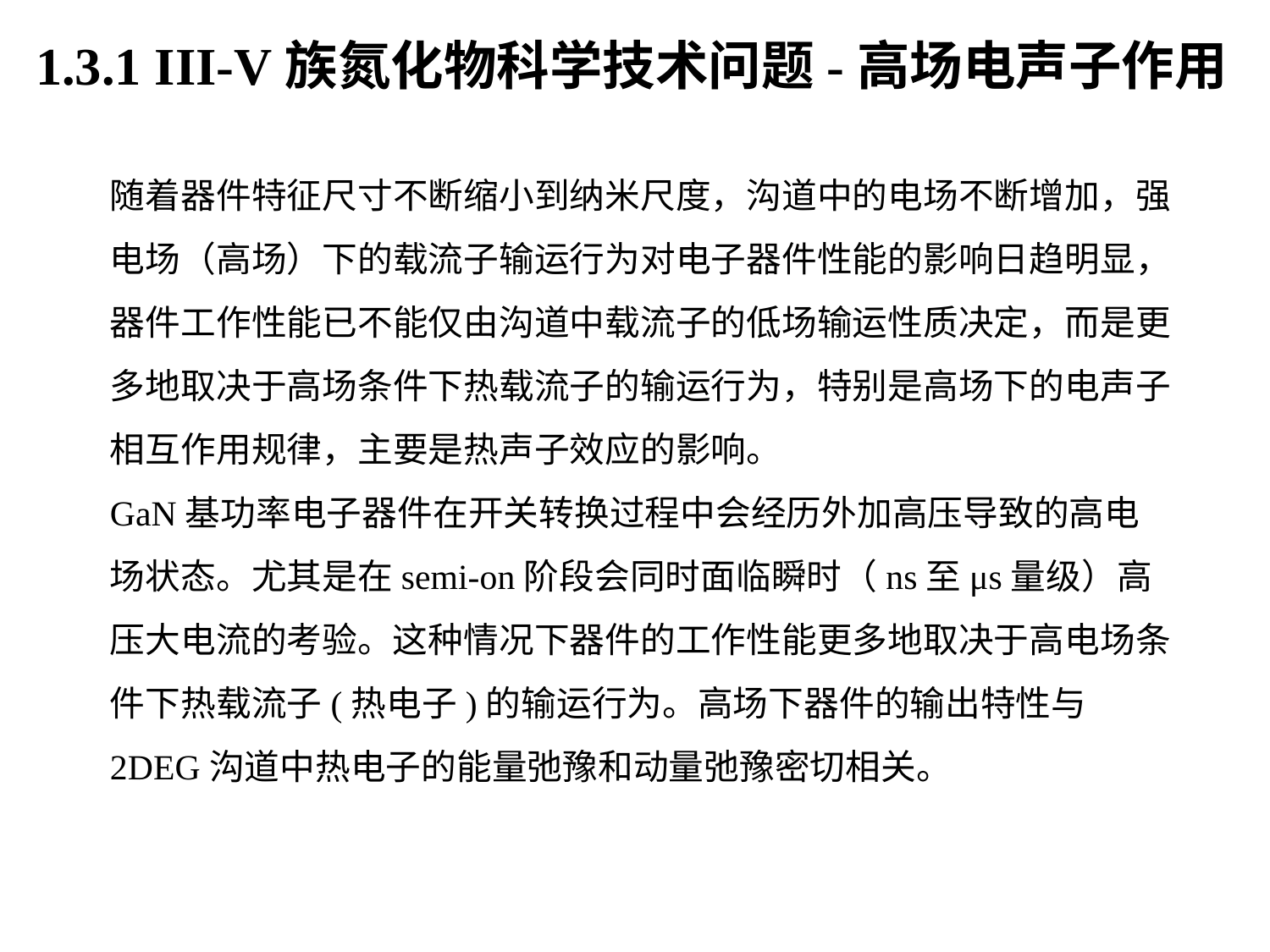

1.3.1 III-V族氮化物科学技术问题-高场电声子作用
随着器件特征尺寸不断缩小到纳米尺度，沟道中的电场不断增加，强电场（高场）下的载流子输运行为对电子器件性能的影响日趋明显，器件工作性能已不能仅由沟道中载流子的低场输运性质决定，而是更多地取决于高场条件下热载流子的输运行为，特别是高场下的电声子相互作用规律，主要是热声子效应的影响。
GaN基功率电子器件在开关转换过程中会经历外加高压导致的高电场状态。尤其是在semi-on阶段会同时面临瞬时（ns至μs量级）高压大电流的考验。这种情况下器件的工作性能更多地取决于高电场条件下热载流子(热电子)的输运行为。高场下器件的输出特性与2DEG沟道中热电子的能量弛豫和动量弛豫密切相关。
5